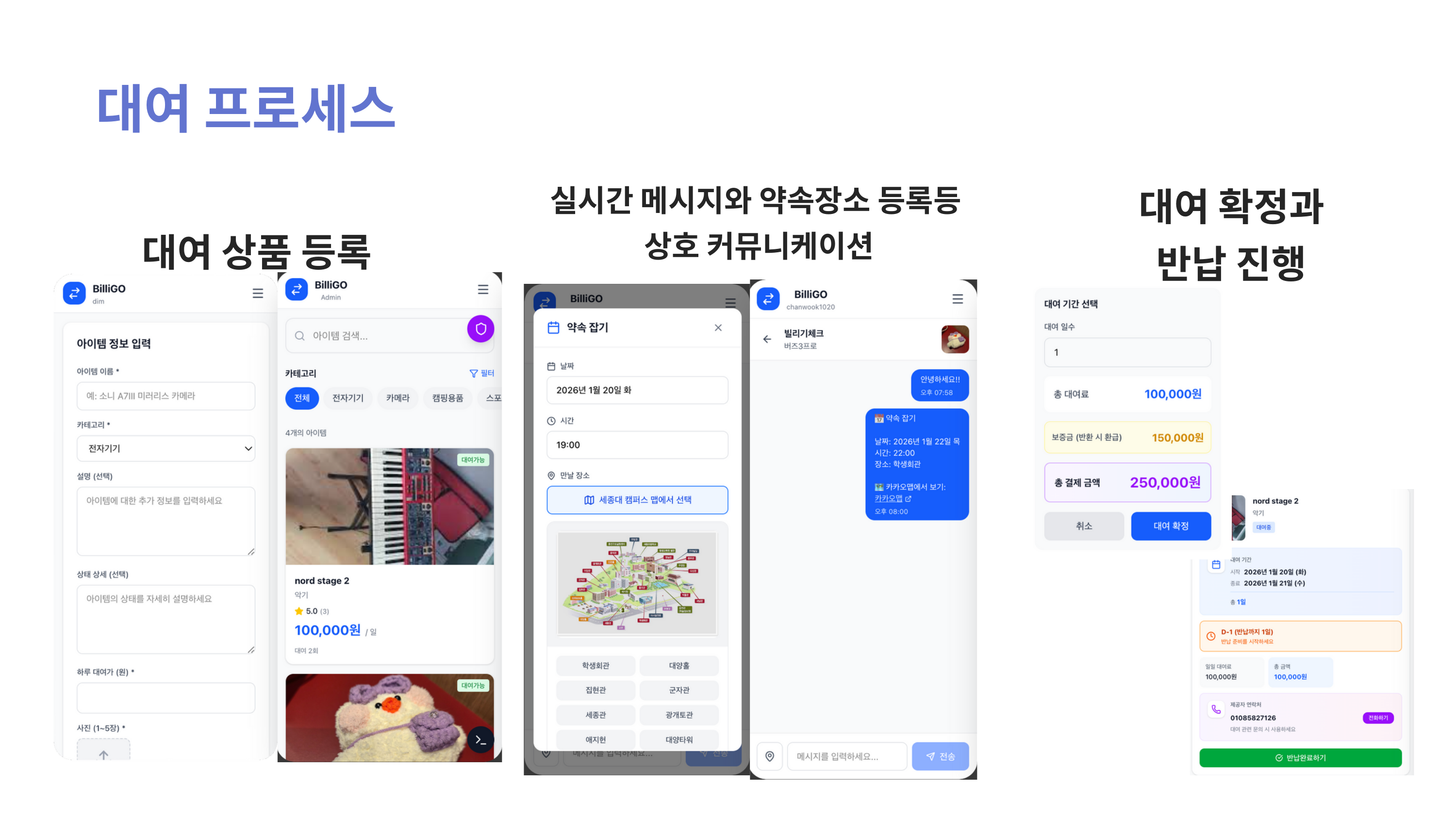

대여 프로세스
대여 확정과
반납 진행
실시간 메시지와 약속장소 등록등
상호 커뮤니케이션
대여 상품 등록